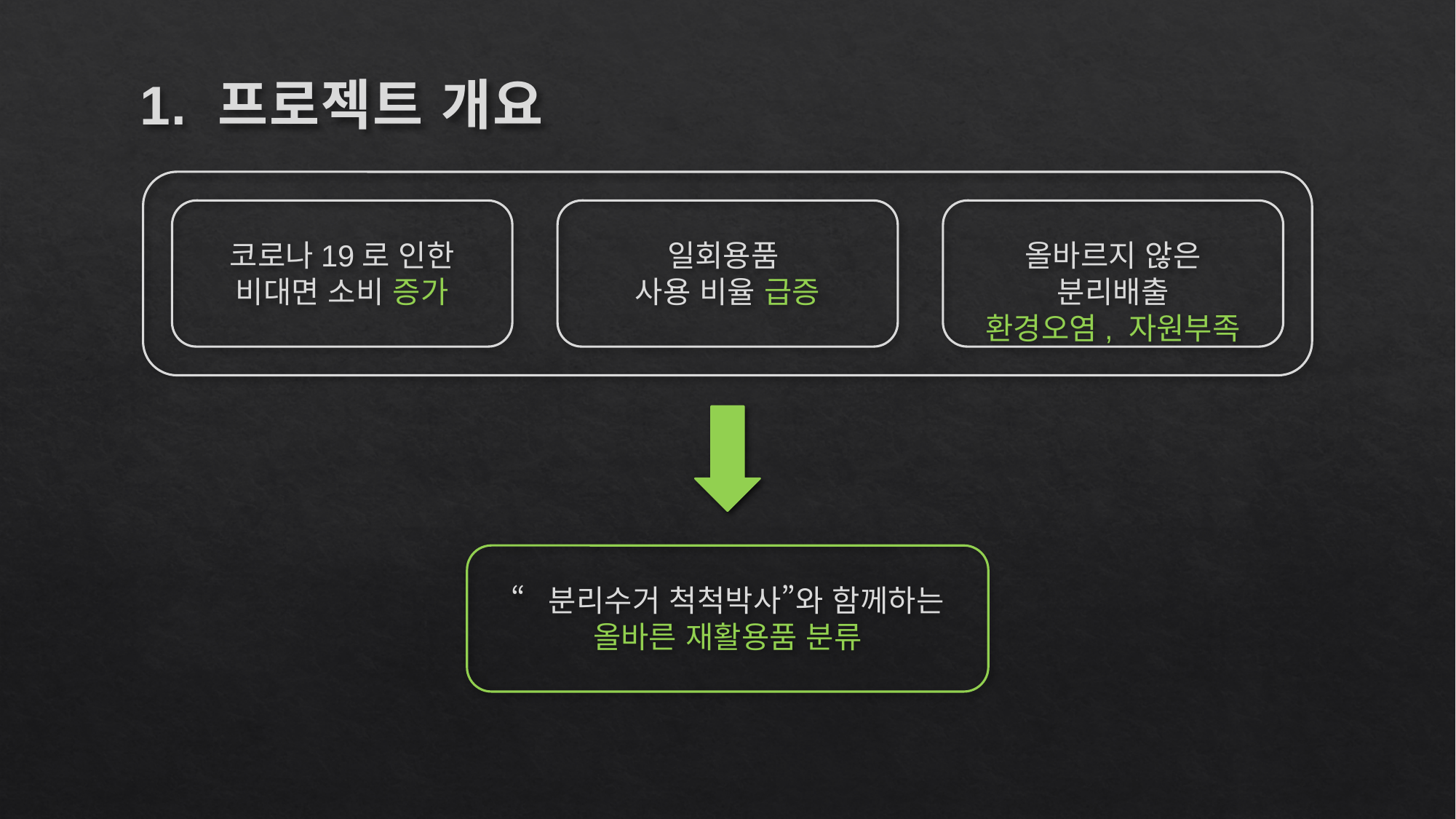

# 1. 프로젝트 개요

올바르지 않은 분리배출
환경오염, 자원부족
코로나19로 인한
비대면 소비 증가
일회용품
사용 비율 급증

“분리수거 척척박사”와 함께하는
올바른 재활용품 분류